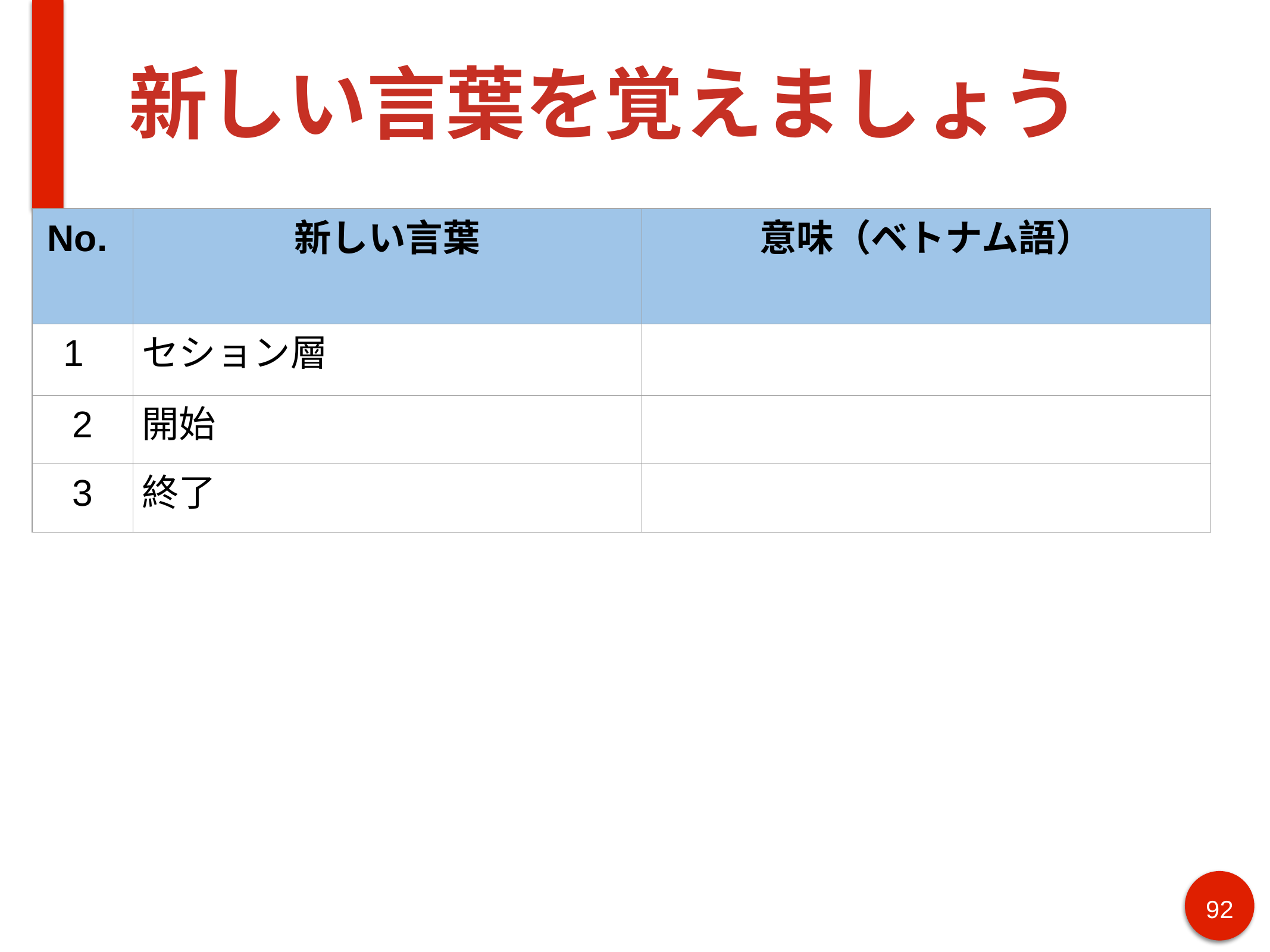

# 新しい言葉を覚えましょう
| No. | 新しい言葉 | 意味（ベトナム語） |
| --- | --- | --- |
| 1 | セション層 |  |
| 2 | 開始 |  |
| 3 | 終了 |  |
92